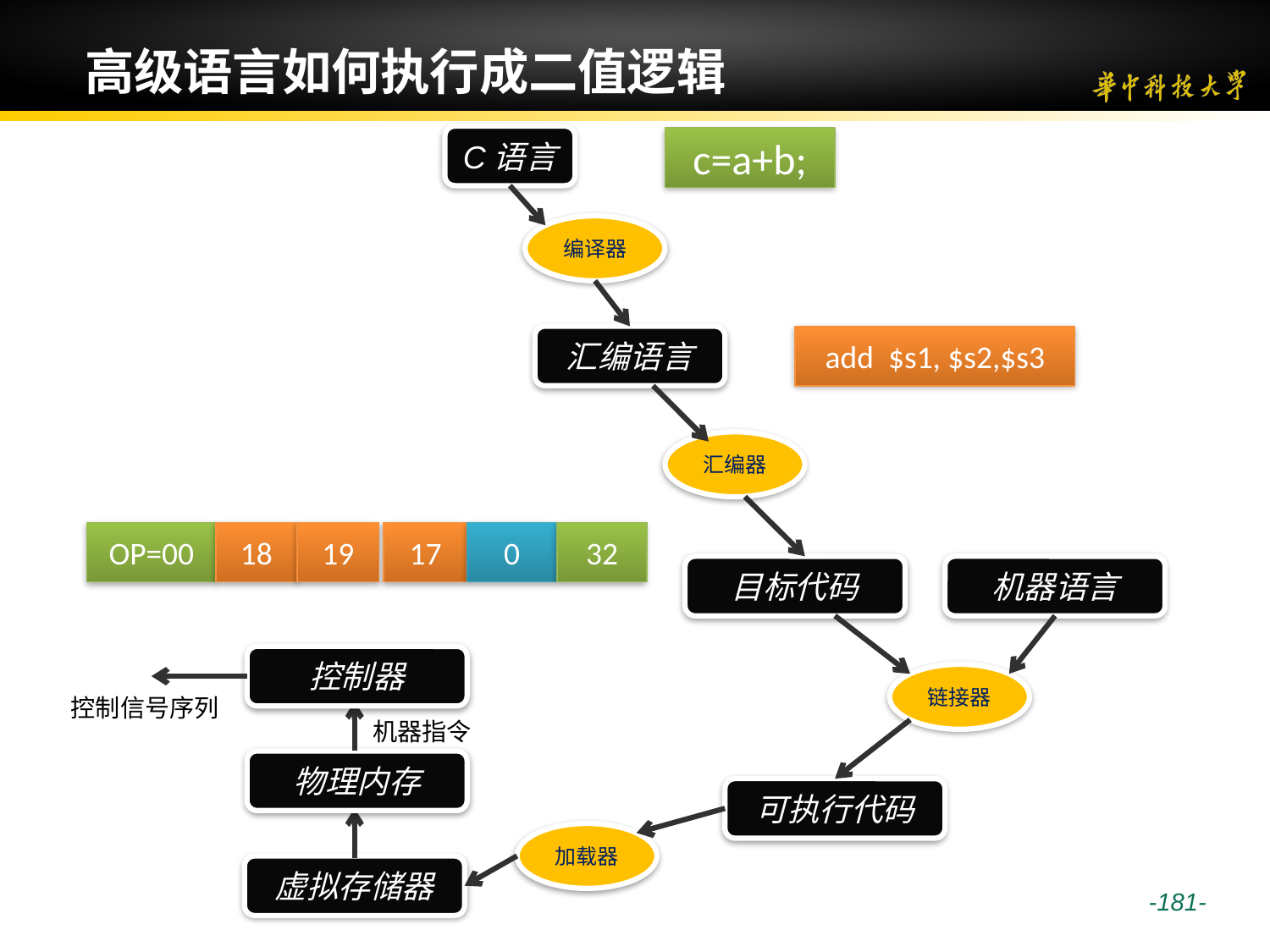

# 高级语言如何执行成二值逻辑
C语言
c=a+b;
编译器
汇编语言
add  $s1, $s2,$s3
汇编器
OP=00
18
19
17
0
32
目标代码
机器语言
控制器
链接器
控制信号序列
机器指令
物理内存
可执行代码
加载器
虚拟存储器
 -181-